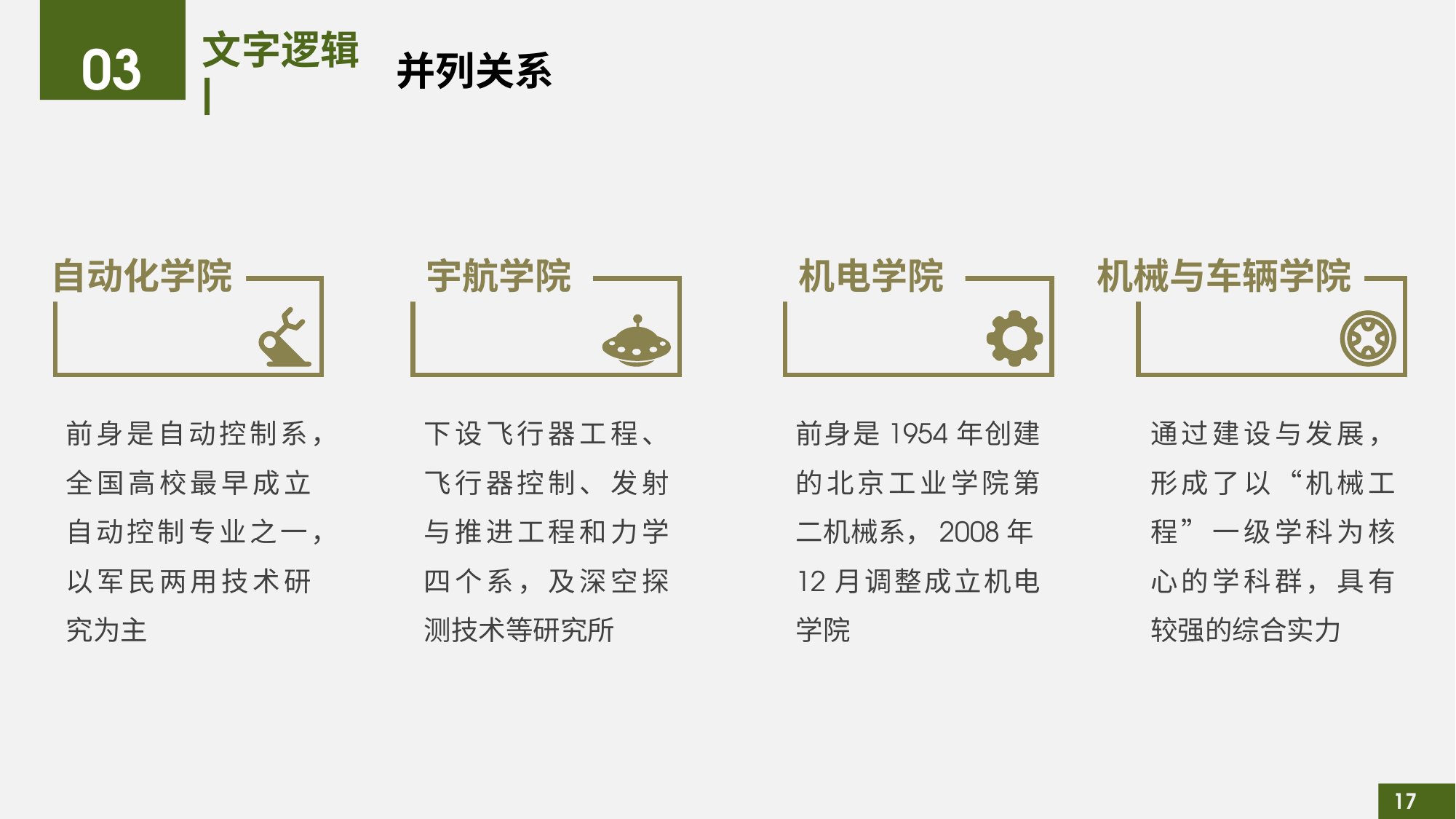

03
# 文字逻辑 |
并列关系
自动化学院

宇航学院

机电学院

机械与车辆学院

前身是自动控制系，全国高校最早成立自动控制专业之一，以军民两用技术研究为主
下设飞行器工程、飞行器控制、发射与推进工程和力学四个系，及深空探测技术等研究所
前身是1954年创建的北京工业学院第二机械系，2008年12月调整成立机电学院
通过建设与发展，形成了以“机械工程”一级学科为核心的学科群，具有较强的综合实力